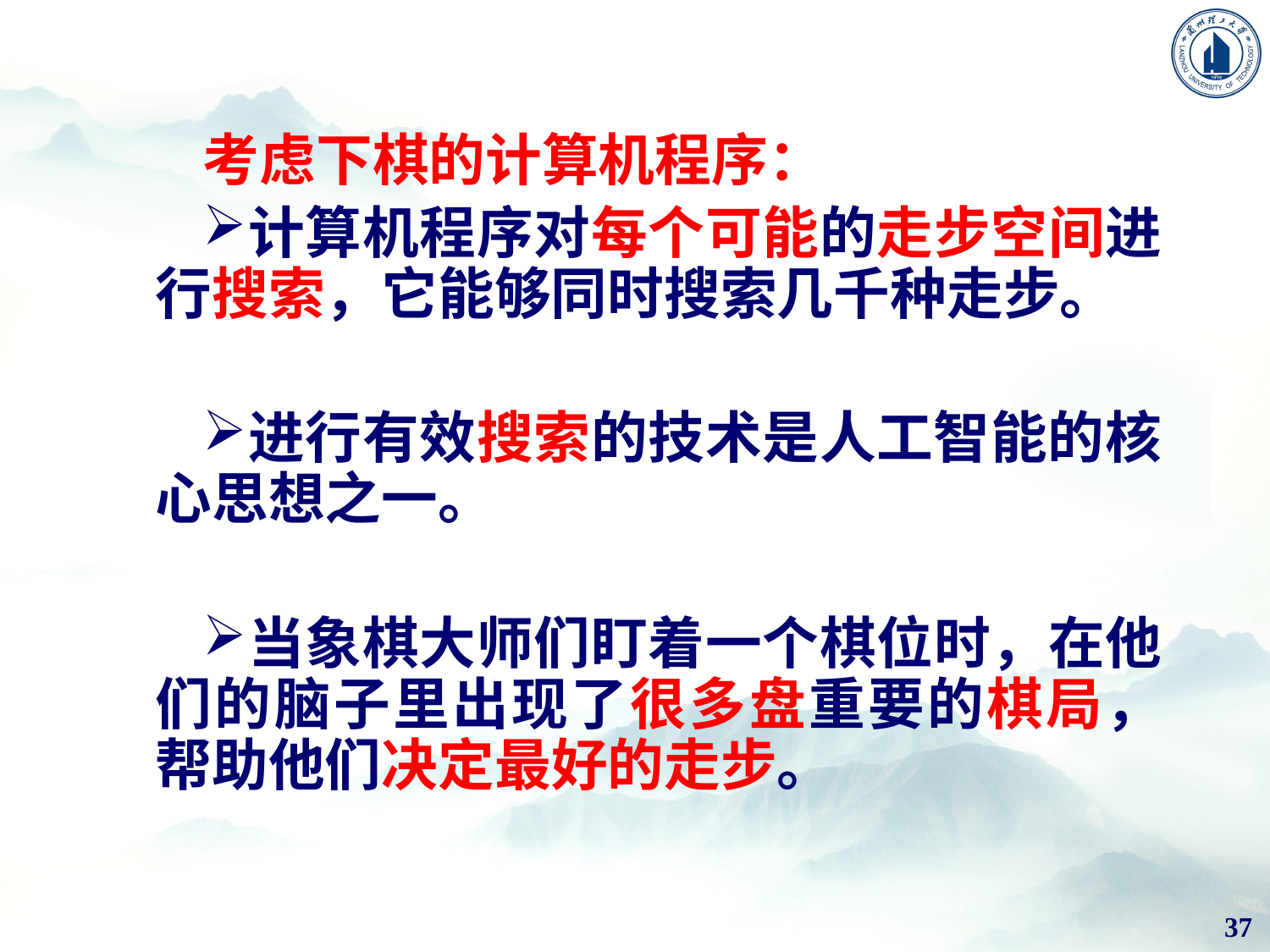

考虑下棋的计算机程序：
计算机程序对每个可能的走步空间进行搜索，它能够同时搜索几千种走步。

进行有效搜索的技术是人工智能的核心思想之一。

当象棋大师们盯着一个棋位时，在他们的脑子里出现了很多盘重要的棋局，帮助他们决定最好的走步。
37